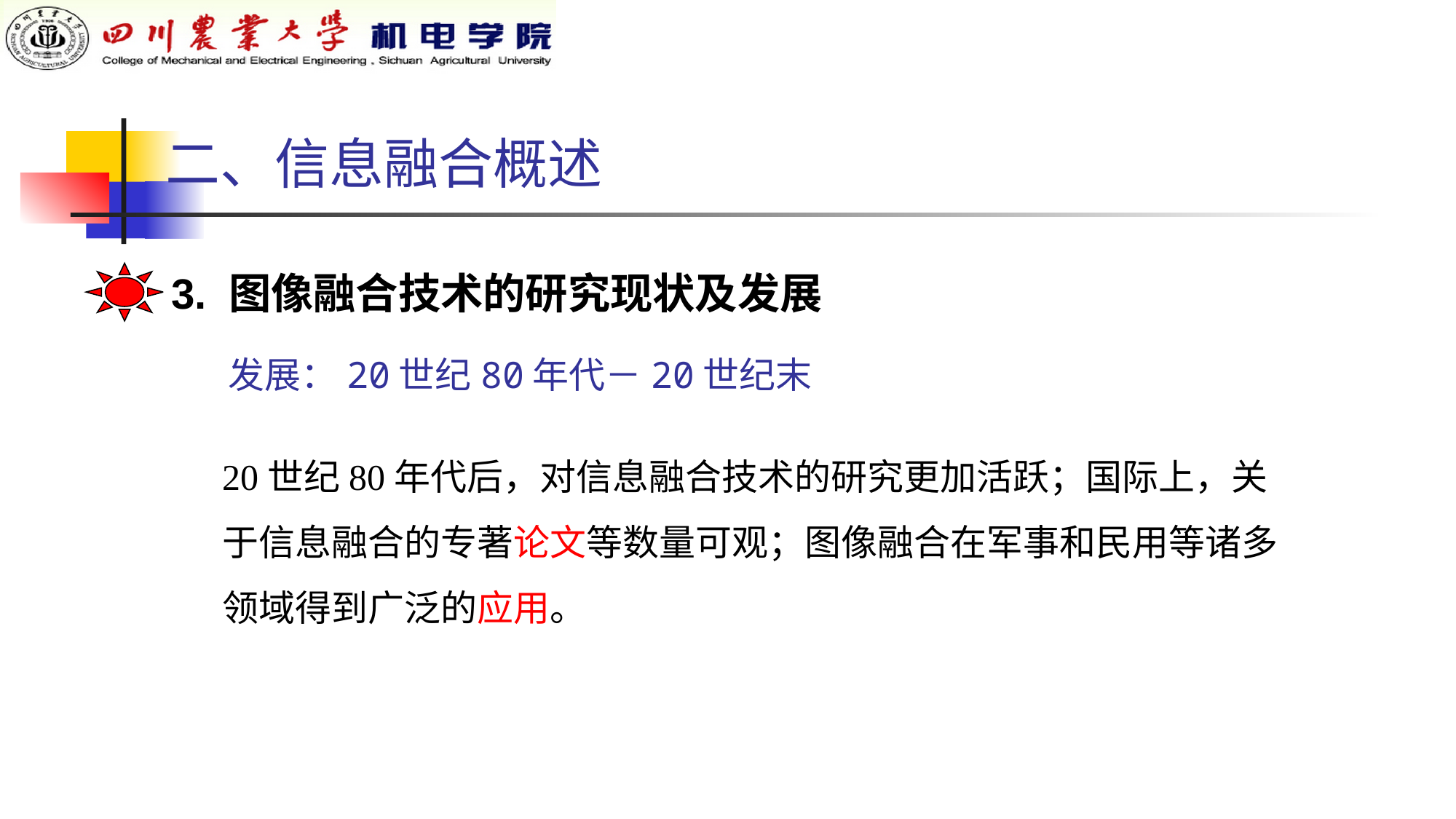

二、信息融合概述
3. 图像融合技术的研究现状及发展

发展：20世纪80年代－20世纪末
20世纪80年代后，对信息融合技术的研究更加活跃；国际上，关于信息融合的专著论文等数量可观；图像融合在军事和民用等诸多领域得到广泛的应用。